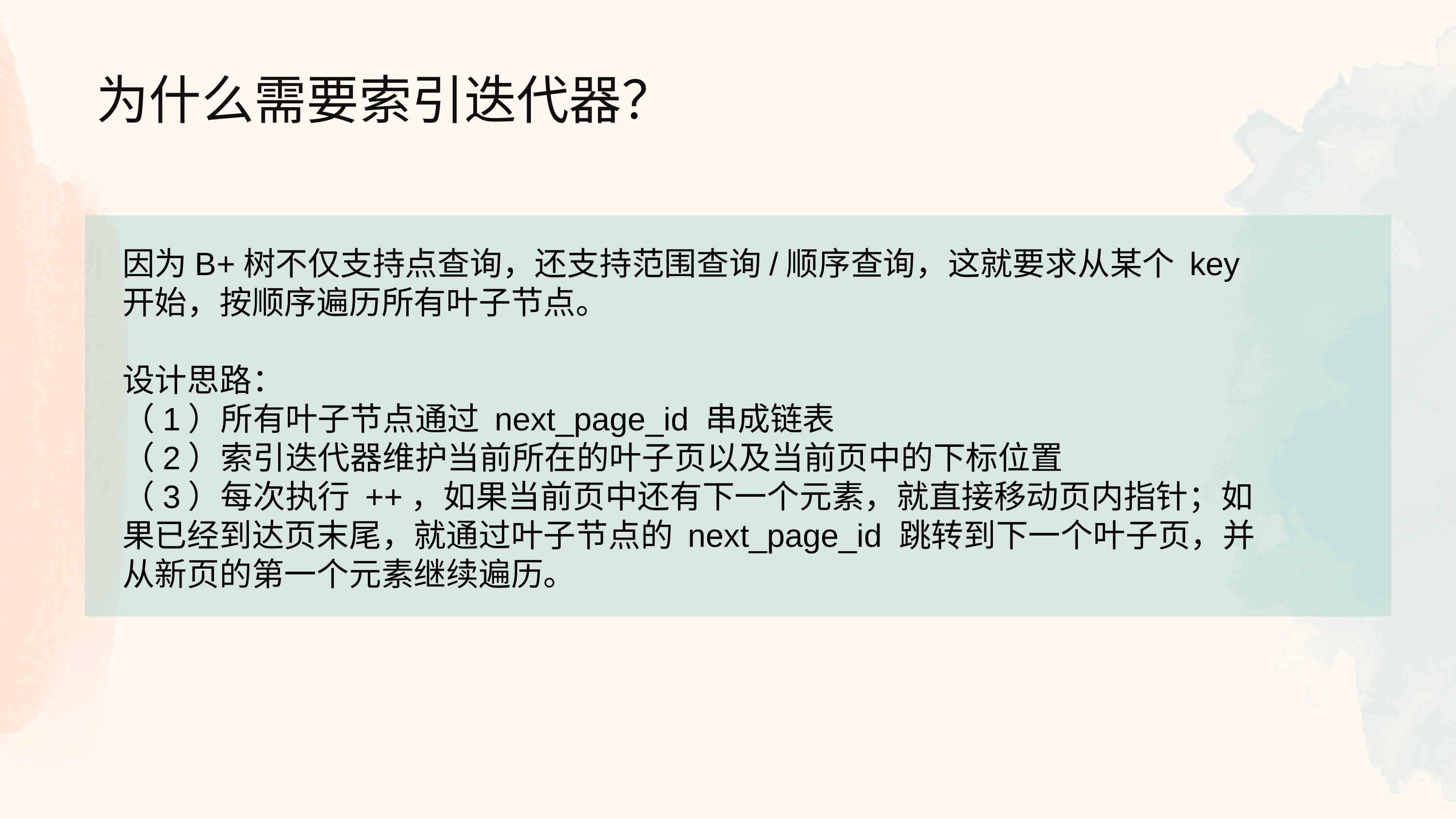

为什么需要索引迭代器？

因为B+树不仅支持点查询，还支持范围查询/顺序查询，这就要求从某个 key 开始，按顺序遍历所有叶子节点。

设计思路：
（1）所有叶子节点通过 next_page_id 串成链表
（2）索引迭代器维护当前所在的叶子页以及当前页中的下标位置
（3）每次执行 ++，如果当前页中还有下一个元素，就直接移动页内指针；如果已经到达页末尾，就通过叶子节点的 next_page_id 跳转到下一个叶子页，并从新页的第一个元素继续遍历。